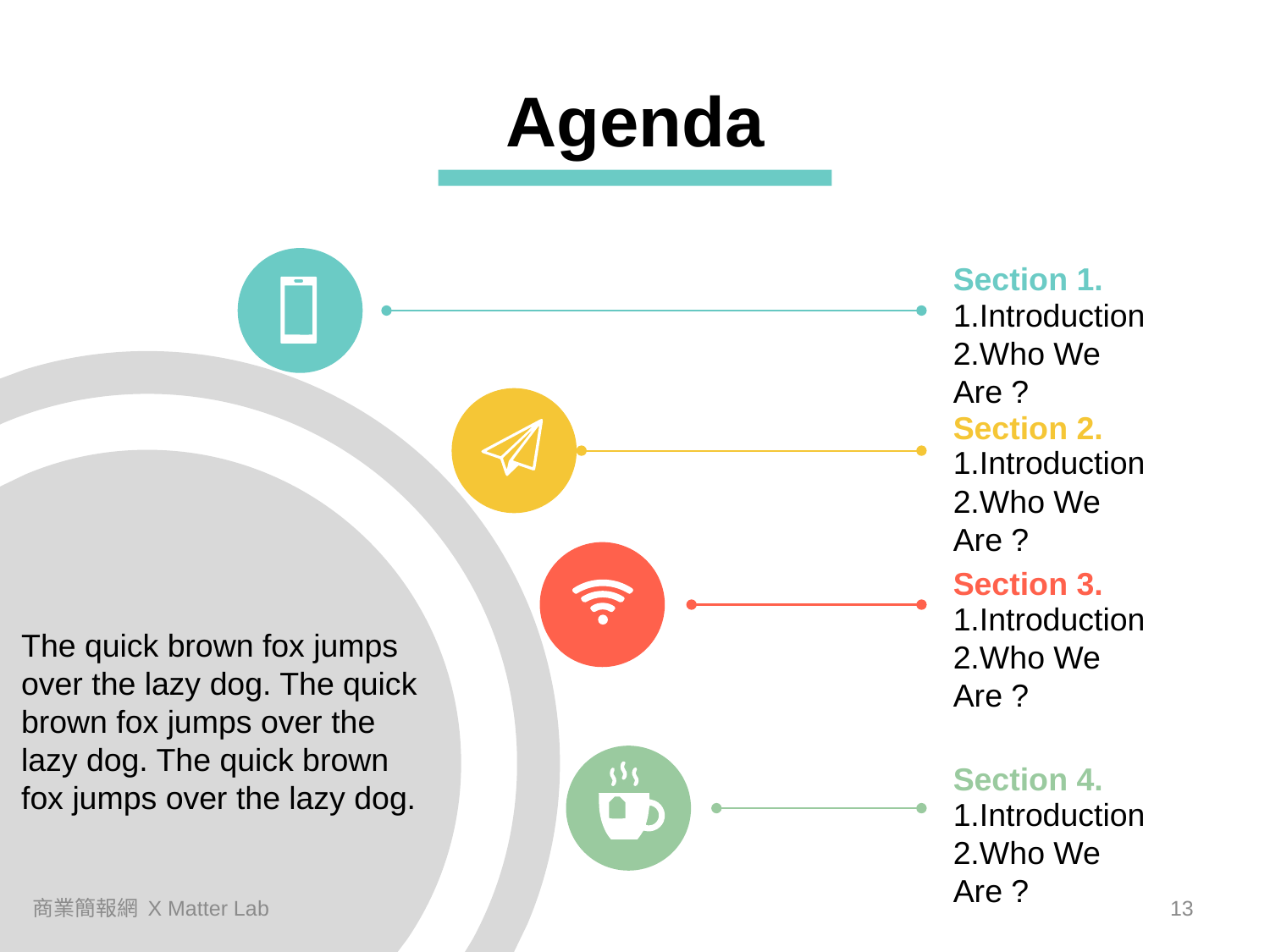

Agenda

Section 1.
1.Introduction
2.Who We Are ?

Section 2.
1.Introduction
2.Who We Are ?

Section 3.
1.Introduction
2.Who We Are ?

The quick brown fox jumps over the lazy dog. The quick brown fox jumps over the lazy dog. The quick brown fox jumps over the lazy dog.

Section 4.
1.Introduction
2.Who We Are ?

商業簡報網 X Matter Lab
13